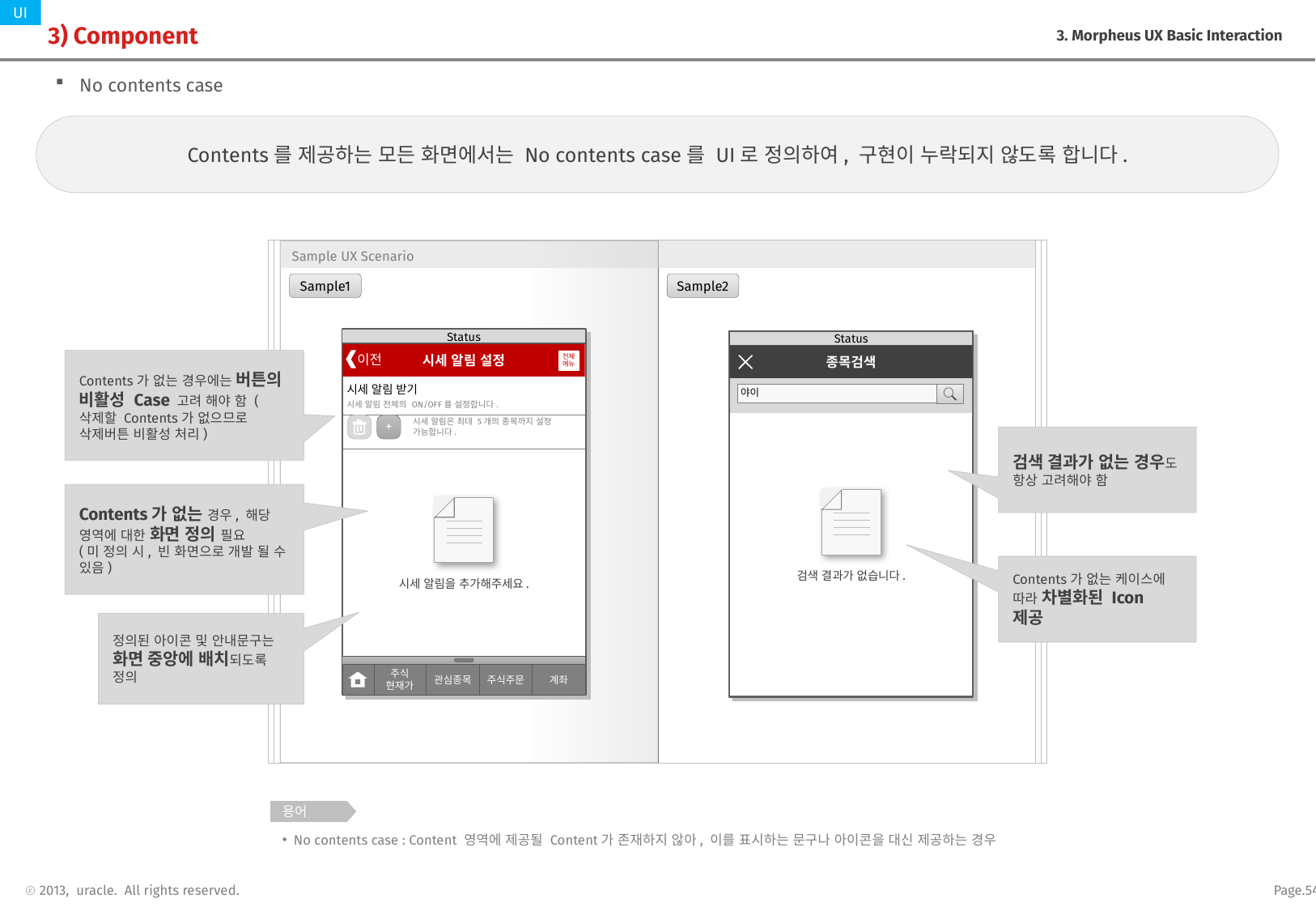

| Updated (2013/11/19) |
| --- |
| Contents가 없는 경우에 대한 케이스를 고려하도록 관련 정의 추가 |
# 3) Component
3. Morpheus UX Basic Interaction
No contents case
Contents를 제공하는 모든 화면에서는 No contents case를 UI로 정의하여, 구현이 누락되지 않도록 합니다.
Sample1
Sample2
Status
시세 알림 설정
전체
메뉴
Status
종목검색

     이전

Contents가 없는 경우에는 버튼의 비활성 Case 고려 해야 함 (삭제할 Contents가 없으므로 삭제버튼 비활성 처리)
| 시세 알림 받기 시세 알림 전체의 ON/OFF를 설정합니다. |
| --- |
|  |

야이

시세 알림은 최대 5개의 종목까지 설정 가능합니다.

+
검색 결과가 없는 경우도 항상 고려해야 함
Contents가 없는 경우, 해당 영역에 대한 화면 정의 필요
(미 정의 시, 빈 화면으로 개발 될 수 있음)

Contents가 없는 케이스에 따라 차별화된 Icon 제공
검색 결과가 없습니다.
시세 알림을 추가해주세요.
정의된 아이콘 및 안내문구는
화면 중앙에 배치되도록 정의

주식
현재가
관심종목
주식주문
계좌
용어
No contents case : Content 영역에 제공될 Content가 존재하지 않아, 이를 표시하는 문구나 아이콘을 대신 제공하는 경우